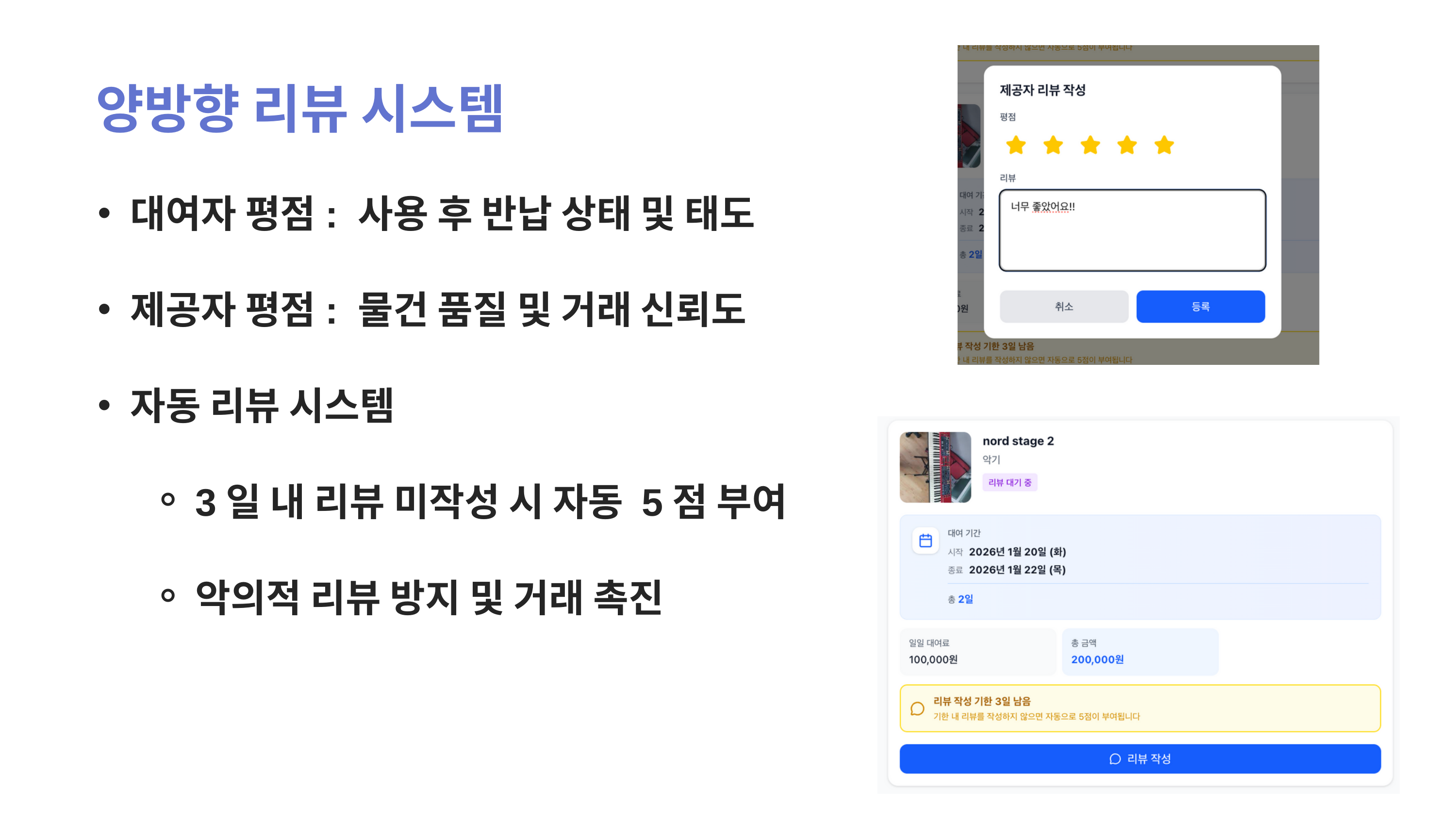

양방향 리뷰 시스템

대여자 평점: 사용 후 반납 상태 및 태도
제공자 평점: 물건 품질 및 거래 신뢰도
자동 리뷰 시스템
3일 내 리뷰 미작성 시 자동 5점 부여
악의적 리뷰 방지 및 거래 촉진